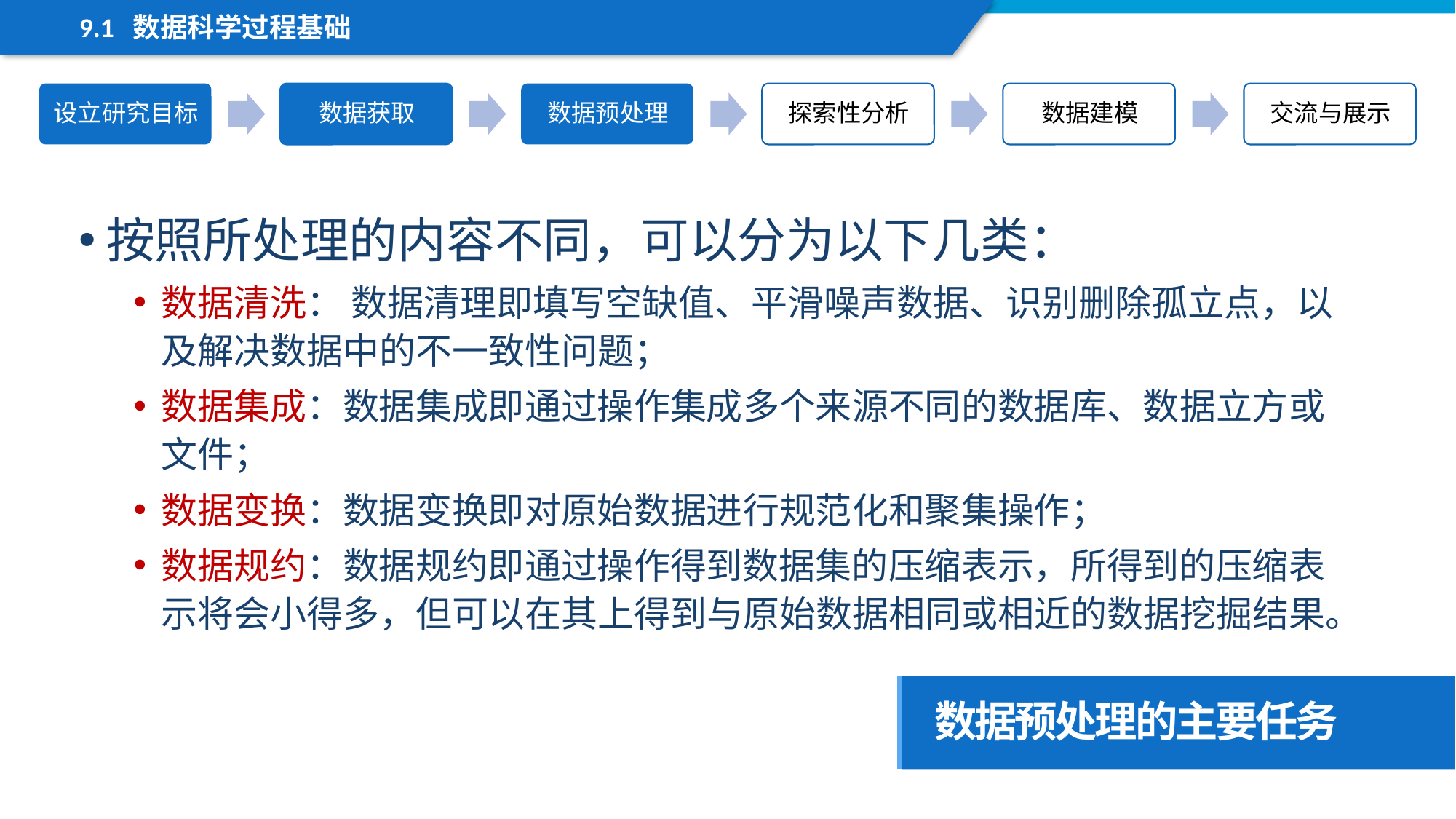

9.1  数据科学过程基础
设立研究目标

数据获取

数据预处理

探索性分析

数据建模

交流与展示
按照所处理的内容不同，可以分为以下几类：
数据清洗： 数据清理即填写空缺值、平滑噪声数据、识别删除孤立点，以及解决数据中的不一致性问题；
数据集成：数据集成即通过操作集成多个来源不同的数据库、数据立方或文件；
数据变换：数据变换即对原始数据进行规范化和聚集操作；
数据规约：数据规约即通过操作得到数据集的压缩表示，所得到的压缩表示将会小得多，但可以在其上得到与原始数据相同或相近的数据挖掘结果。

数据预处理的主要任务